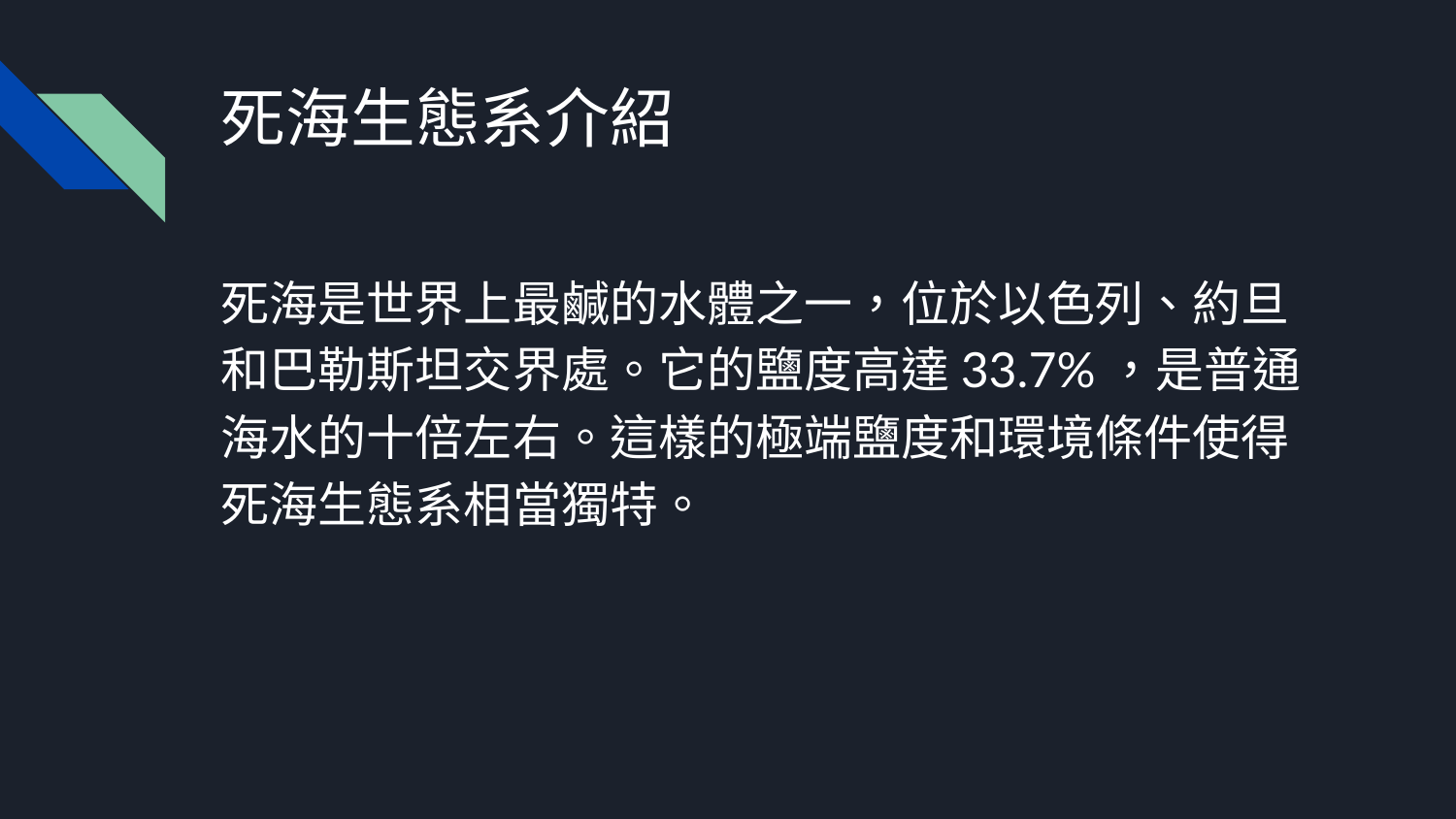

# 死海生態系介紹

死海是世界上最鹹的水體之一，位於以色列、約旦和巴勒斯坦交界處。它的鹽度高達33.7%，是普通海水的十倍左右。這樣的極端鹽度和環境條件使得死海生態系相當獨特。